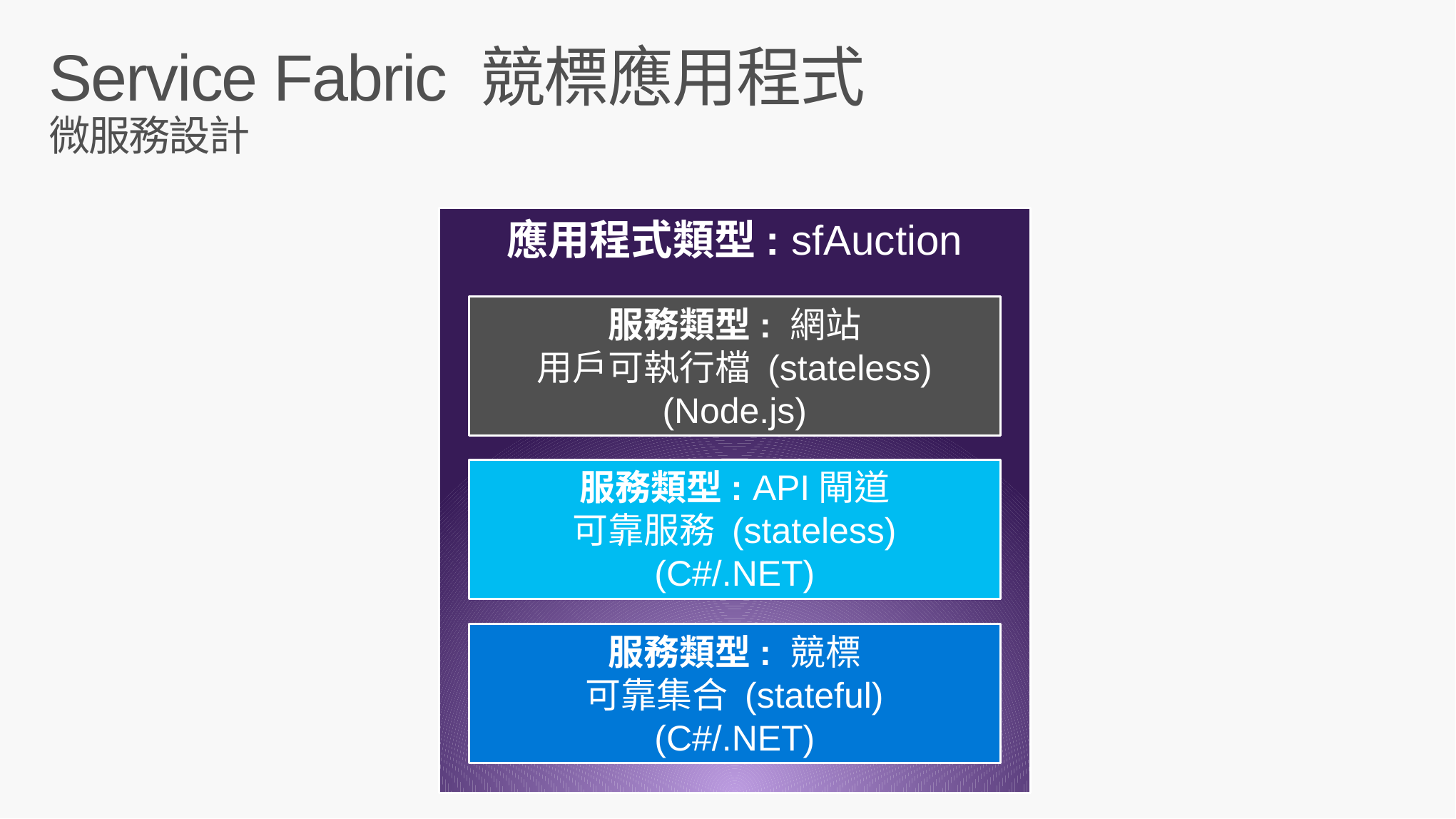

Service Fabric 競標應用程式
微服務設計
應用程式類型: sfAuction
服務類型: 網站
用戶可執行檔 (stateless)
(Node.js)
服務類型: API閘道
可靠服務 (stateless)
(C#/.NET)
服務類型: 競標
可靠集合 (stateful)
(C#/.NET)